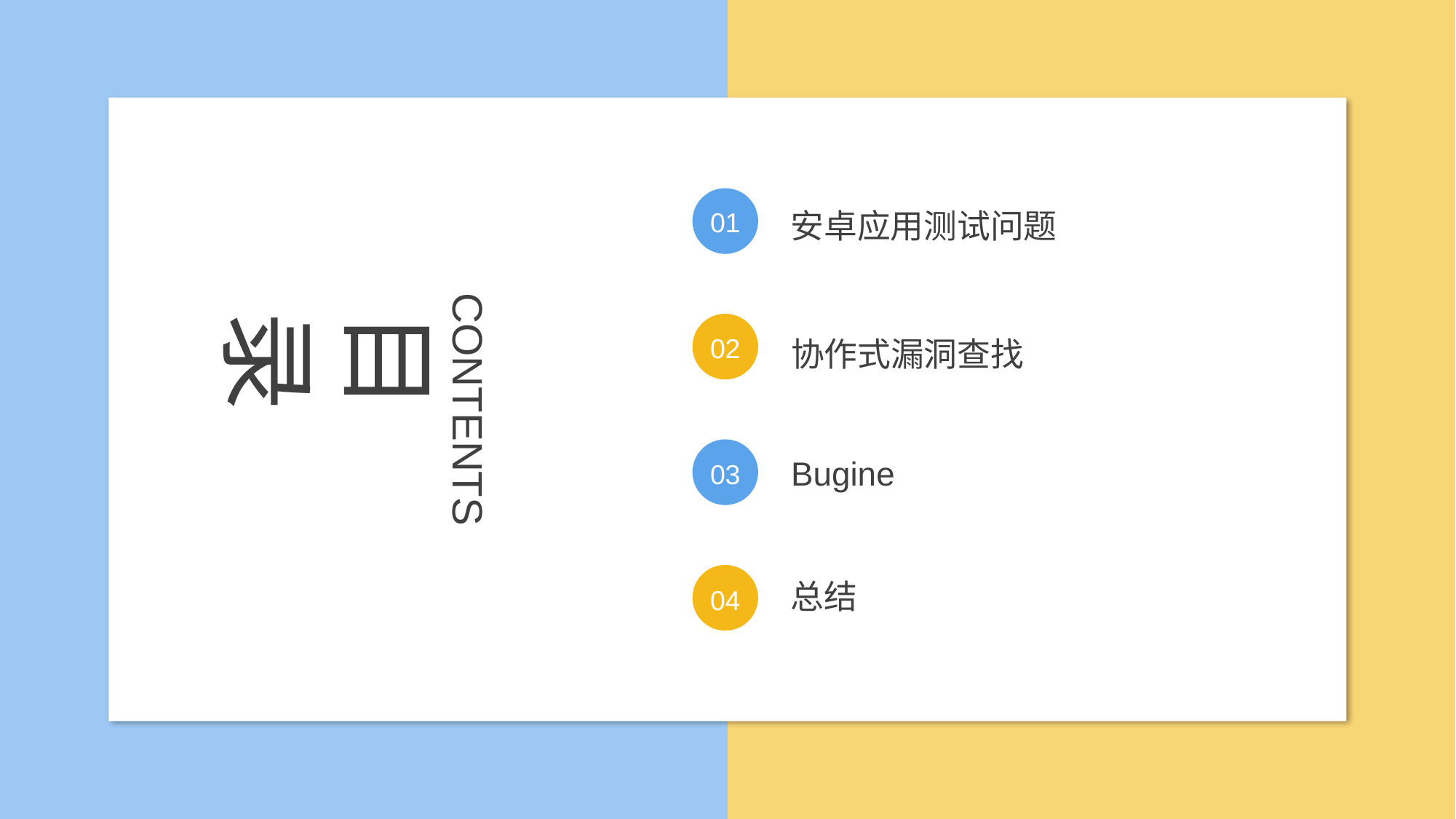

01
安卓应用测试问题

02
协作式漏洞查找

03
Bugine

04
总结
CONTENTS
目录